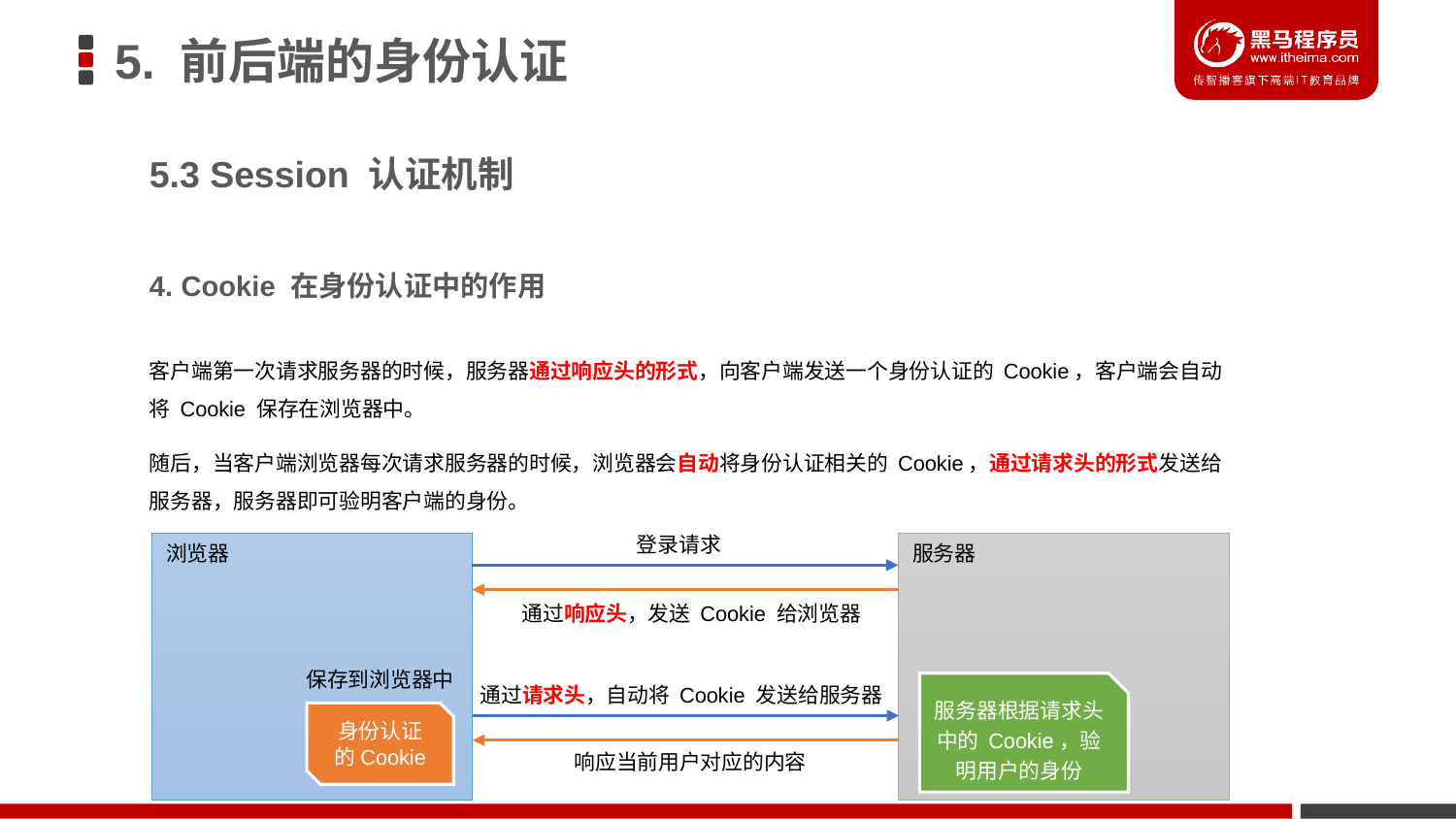

# 5. 前后端的身份认证
5.3 Session 认证机制
4. Cookie 在身份认证中的作用
客户端第一次请求服务器的时候，服务器通过响应头的形式，向客户端发送一个身份认证的 Cookie，客户端会自动将 Cookie 保存在浏览器中。
随后，当客户端浏览器每次请求服务器的时候，浏览器会自动将身份认证相关的 Cookie，通过请求头的形式发送给服务器，服务器即可验明客户端的身份。
登录请求
浏览器
服务器
通过响应头，发送 Cookie 给浏览器
保存到浏览器中
服务器根据请求头中的 Cookie，验明用户的身份
通过请求头，自动将 Cookie 发送给服务器
身份认证的Cookie
响应当前用户对应的内容